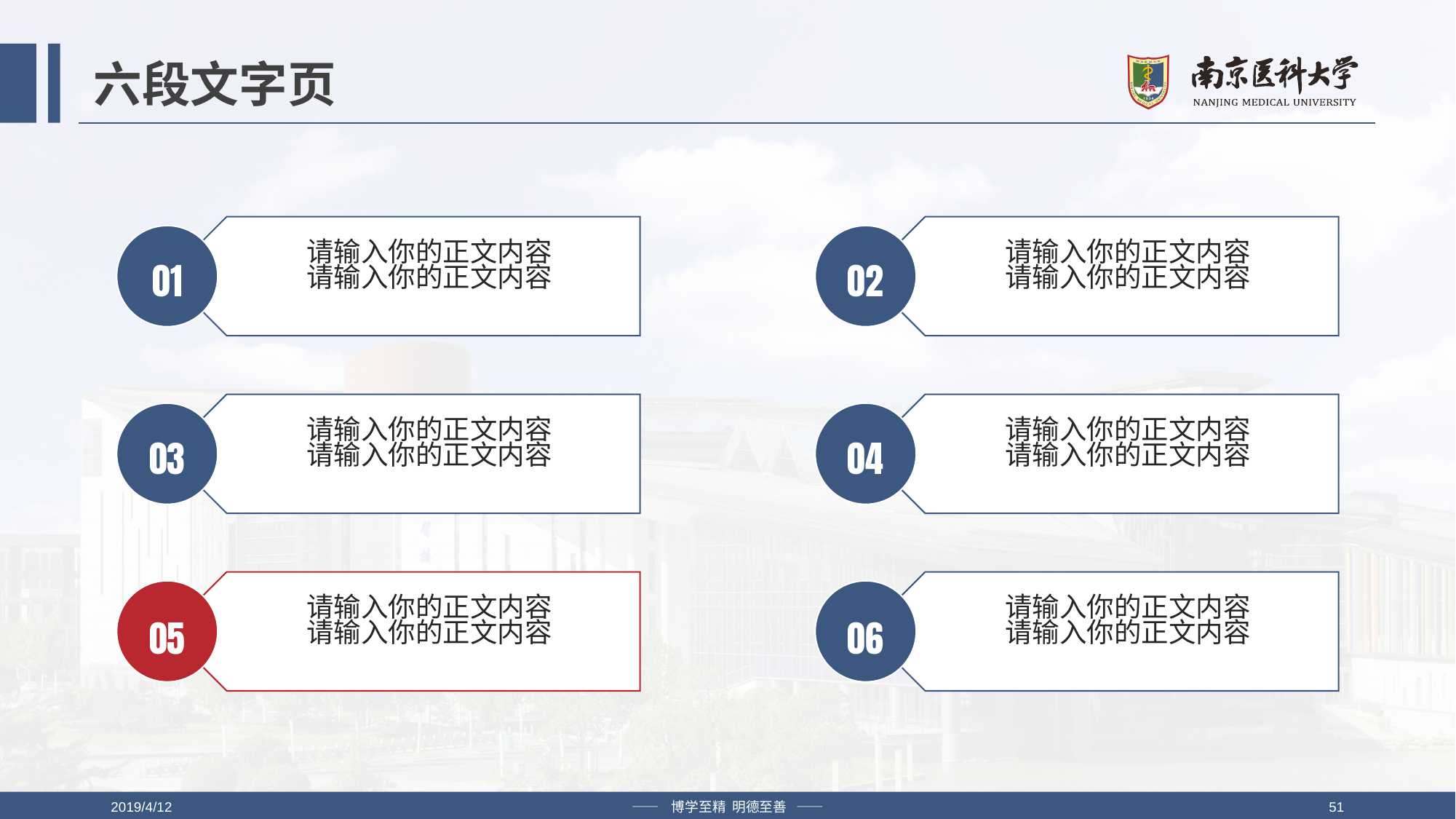

# 六段文字页
请输入你的正文内容
请输入你的正文内容
请输入你的正文内容
请输入你的正文内容
请输入你的正文内容
请输入你的正文内容
请输入你的正文内容
请输入你的正文内容
请输入你的正文内容
请输入你的正文内容
请输入你的正文内容
请输入你的正文内容
01
02
03
04
05
06
2019/4/12
——   博学至精  明德至善   ——
51